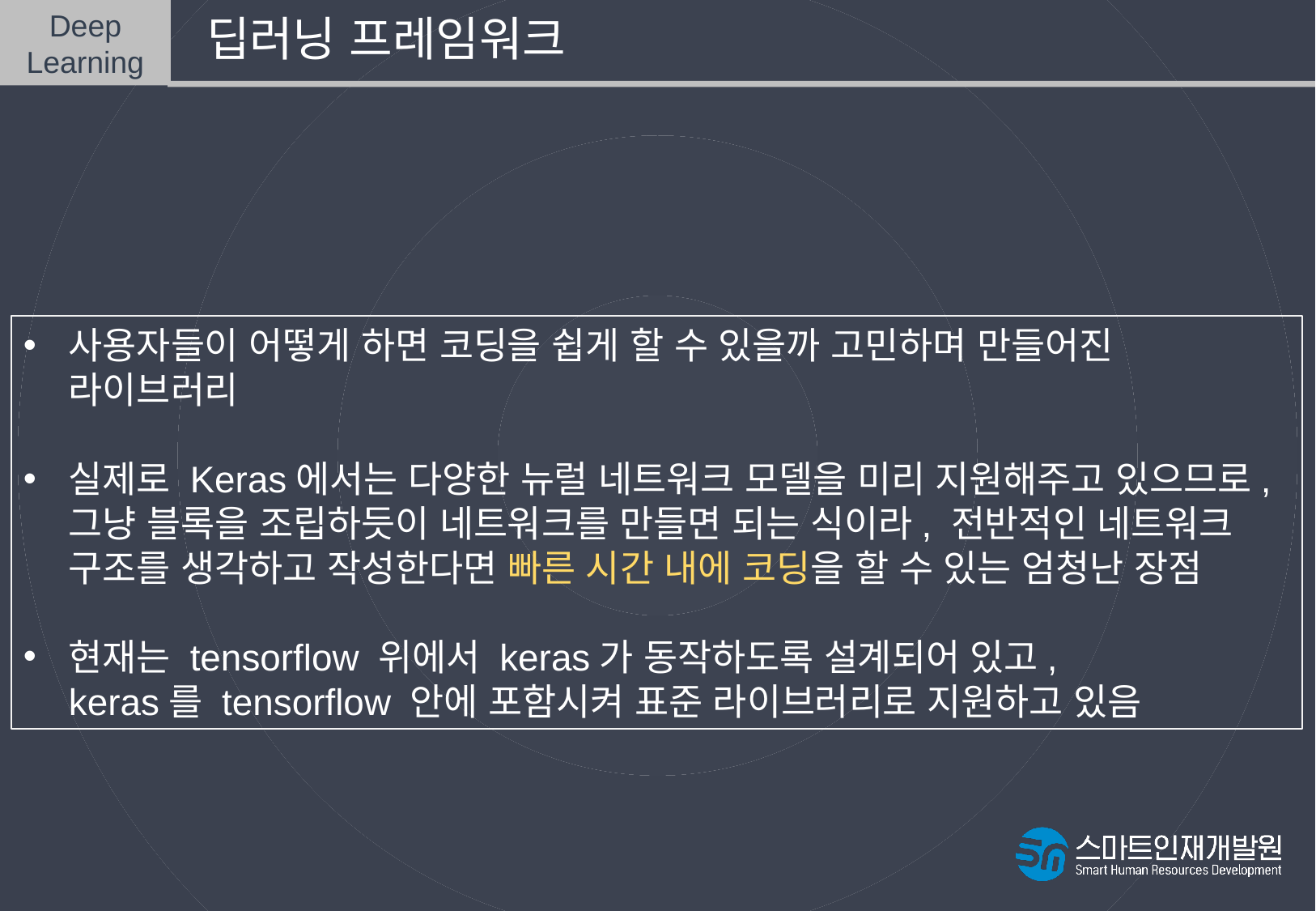

Deep
Learning
 딥러닝 프레임워크

Keras
사용자들이 어떻게 하면 코딩을 쉽게 할 수 있을까 고민하며 만들어진 라이브러리

실제로 Keras에서는 다양한 뉴럴 네트워크 모델을 미리 지원해주고 있으므로, 그냥 블록을 조립하듯이 네트워크를 만들면 되는 식이라, 전반적인 네트워크 구조를 생각하고 작성한다면 빠른 시간 내에 코딩을 할 수 있는 엄청난 장점

현재는 tensorflow 위에서 keras가 동작하도록 설계되어 있고,
keras를 tensorflow 안에 포함시켜 표준 라이브러리로 지원하고 있음